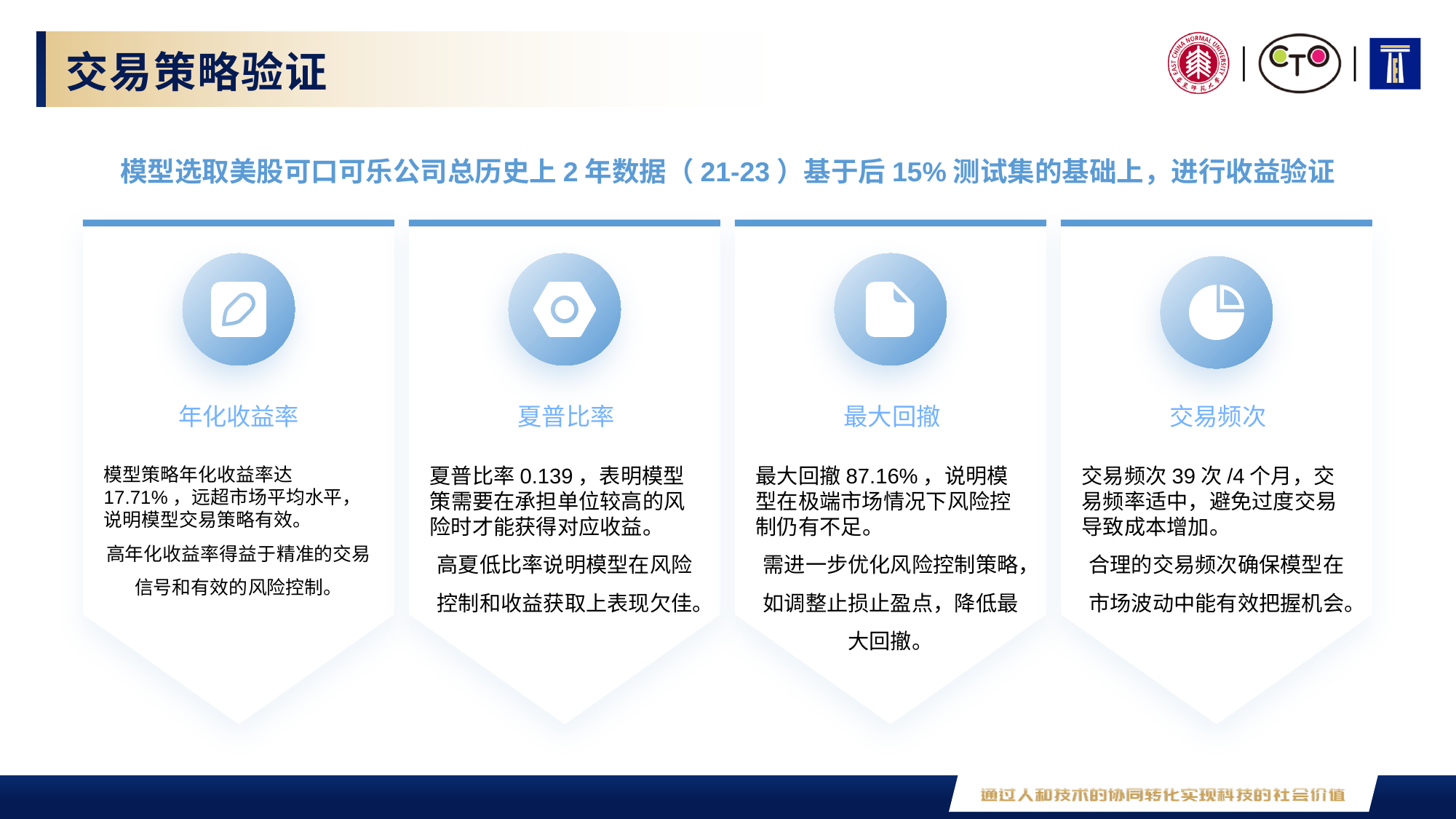

交易策略验证
模型选取美股可口可乐公司总历史上2年数据（21-23）基于后15%测试集的基础上，进行收益验证

年化收益率
夏普比率
最大回撤
交易频次
模型策略年化收益率达17.71%，远超市场平均水平，说明模型交易策略有效。
高年化收益率得益于精准的交易信号和有效的风险控制。
夏普比率0.139，表明模型策需要在承担单位较高的风险时才能获得对应收益。
高夏低比率说明模型在风险控制和收益获取上表现欠佳。
最大回撤87.16%，说明模型在极端市场情况下风险控制仍有不足。
需进一步优化风险控制策略，如调整止损止盈点，降低最大回撤。
交易频次39次/4个月，交易频率适中，避免过度交易导致成本增加。
合理的交易频次确保模型在市场波动中能有效把握机会。